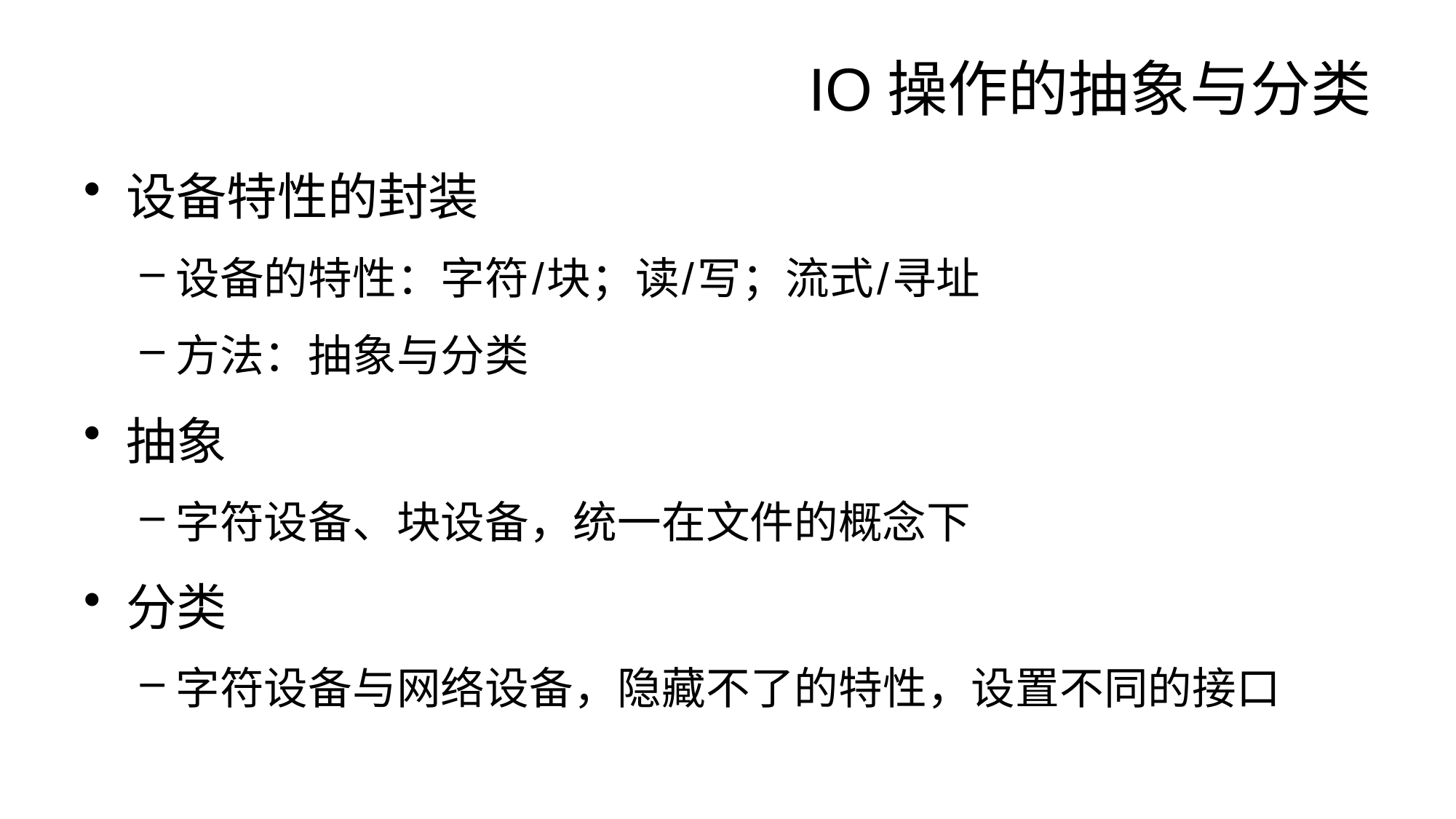

# IO操作的抽象与分类
设备特性的封装
设备的特性：字符/块；读/写；流式/寻址
方法：抽象与分类
抽象
字符设备、块设备，统一在文件的概念下
分类
字符设备与网络设备，隐藏不了的特性，设置不同的接口